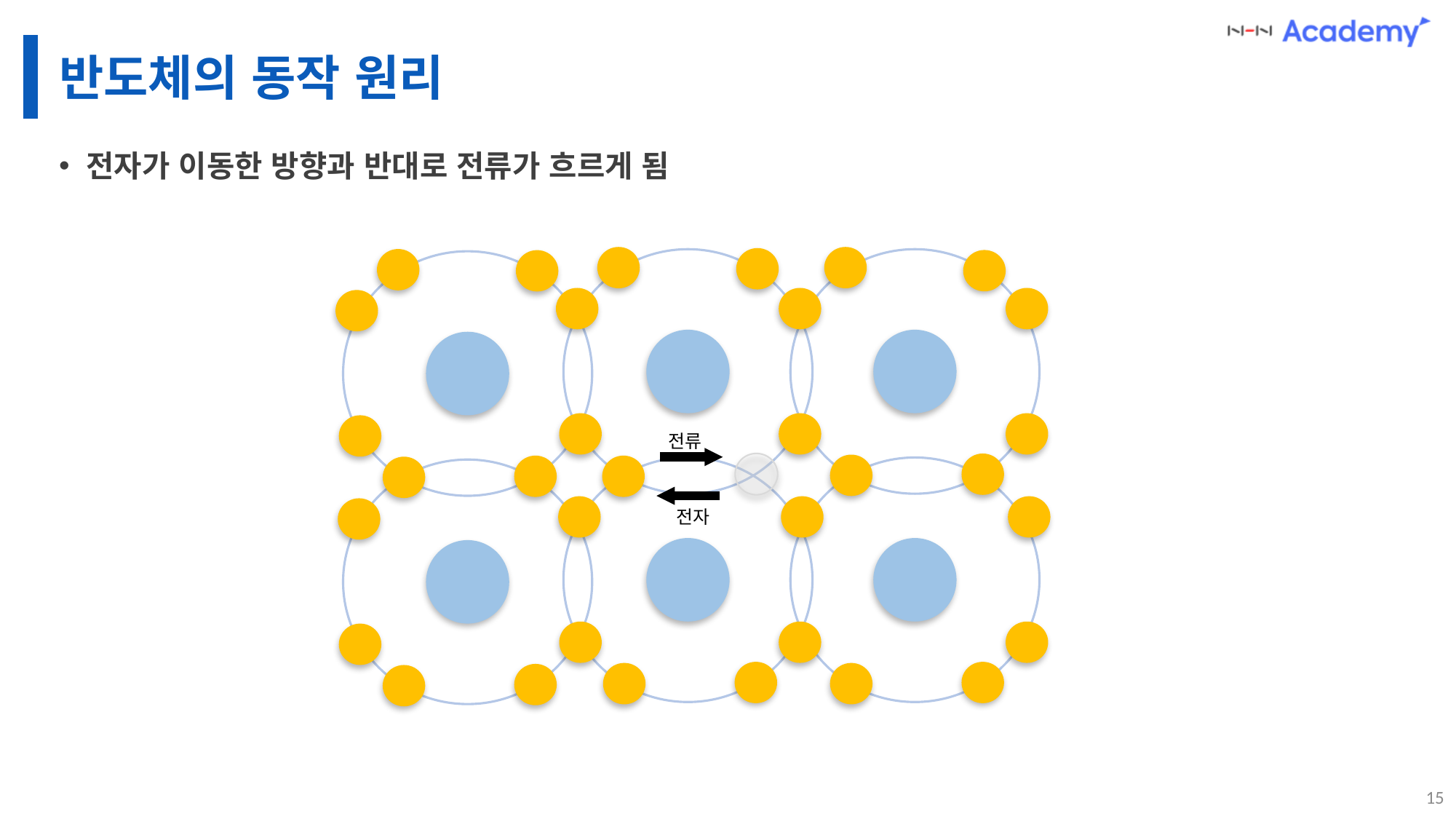

# 반도체의 동작 원리
전자가 이동한 방향과 반대로 전류가 흐르게 됨

전류

전자

15